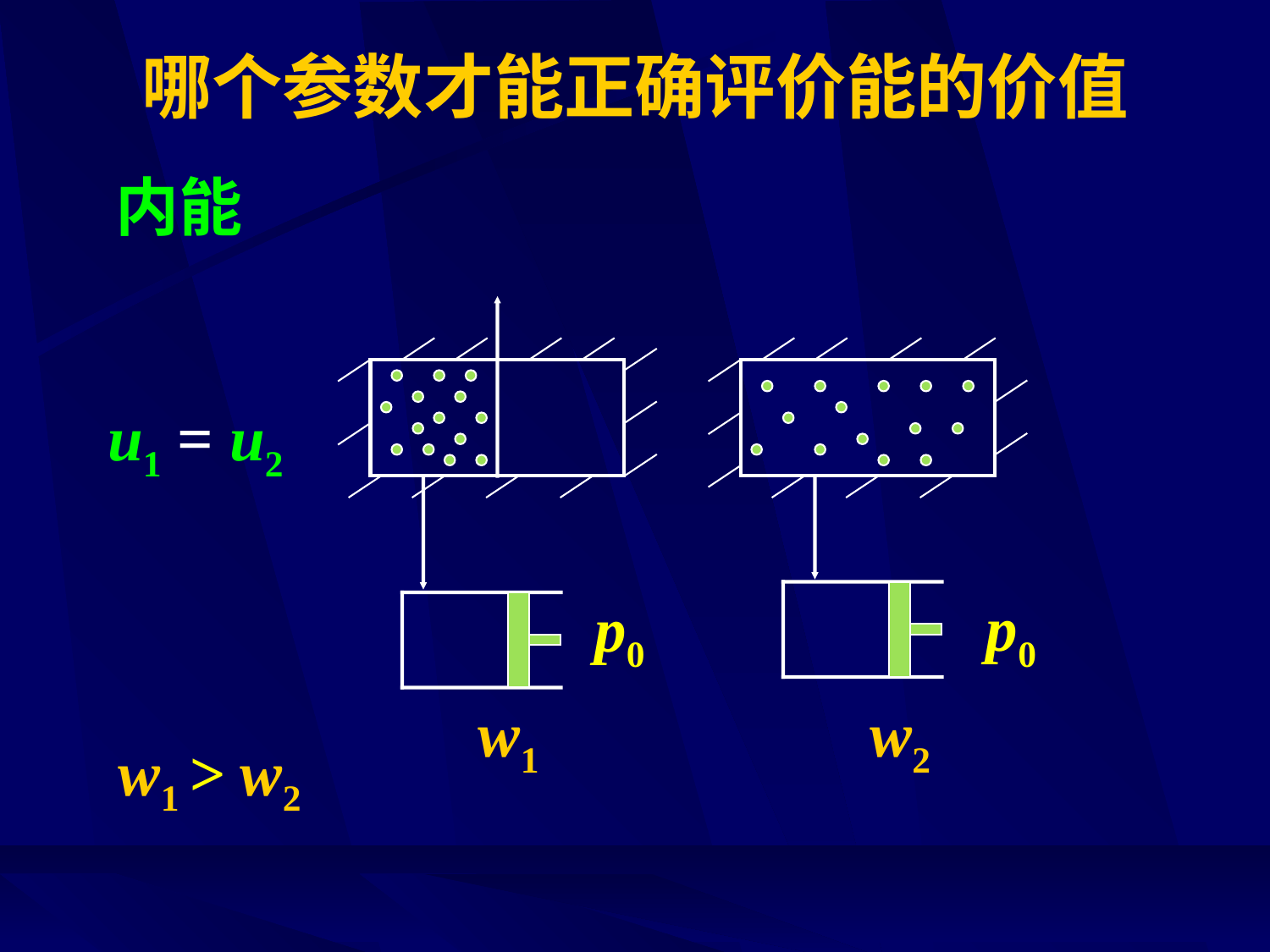

# 哪个参数才能正确评价能的价值
  内能

u1 = u2

p0

p0

w1
w2
w1 > w2